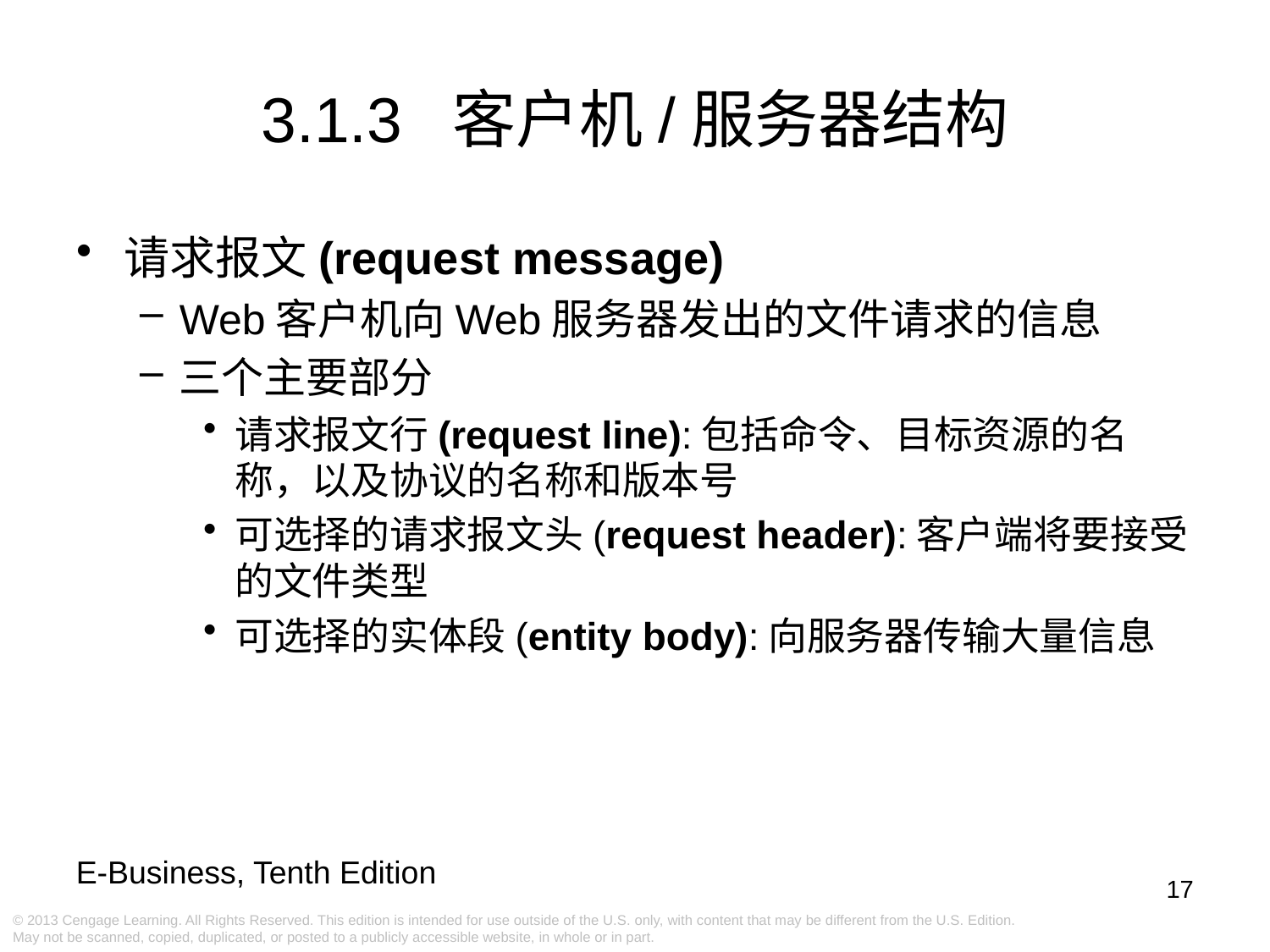

3.1.3  客户机/服务器结构
请求报文(request message)
Web客户机向Web服务器发出的文件请求的信息
三个主要部分
请求报文行(request line):包括命令、目标资源的名称，以及协议的名称和版本号
可选择的请求报文头(request header):客户端将要接受的文件类型
可选择的实体段(entity body):向服务器传输大量信息
17